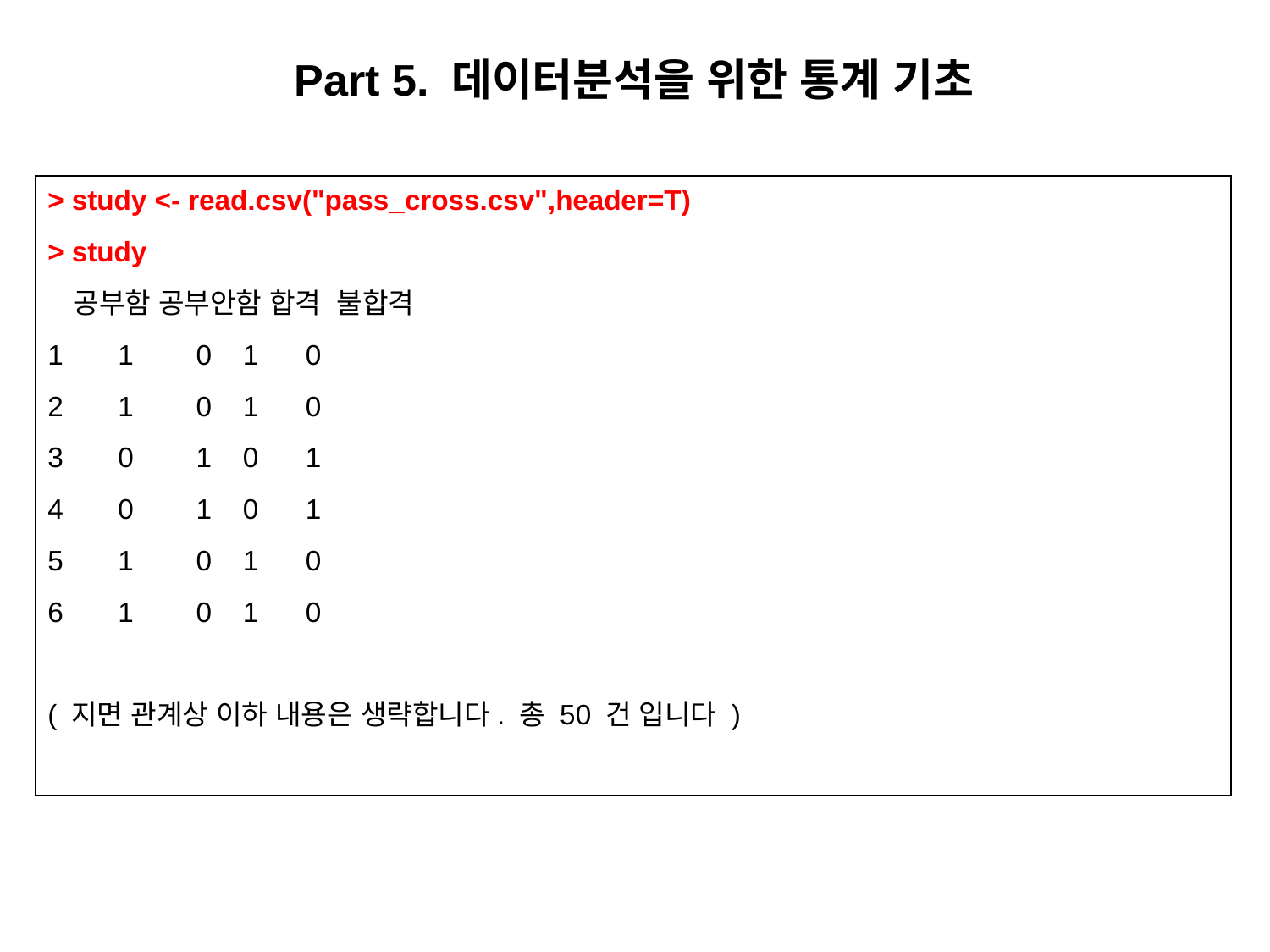

Part 5. 데이터분석을 위한 통계 기초
> study <- read.csv("pass_cross.csv",header=T)
> study
   공부함 공부안함 합격  불합격
1       1        0    1      0
2       1        0    1      0
3       0        1    0      1
4       0        1    0      1
5       1        0    1      0
6       1        0    1      0

( 지면 관계상 이하 내용은 생략합니다. 총 50 건 입니다 )